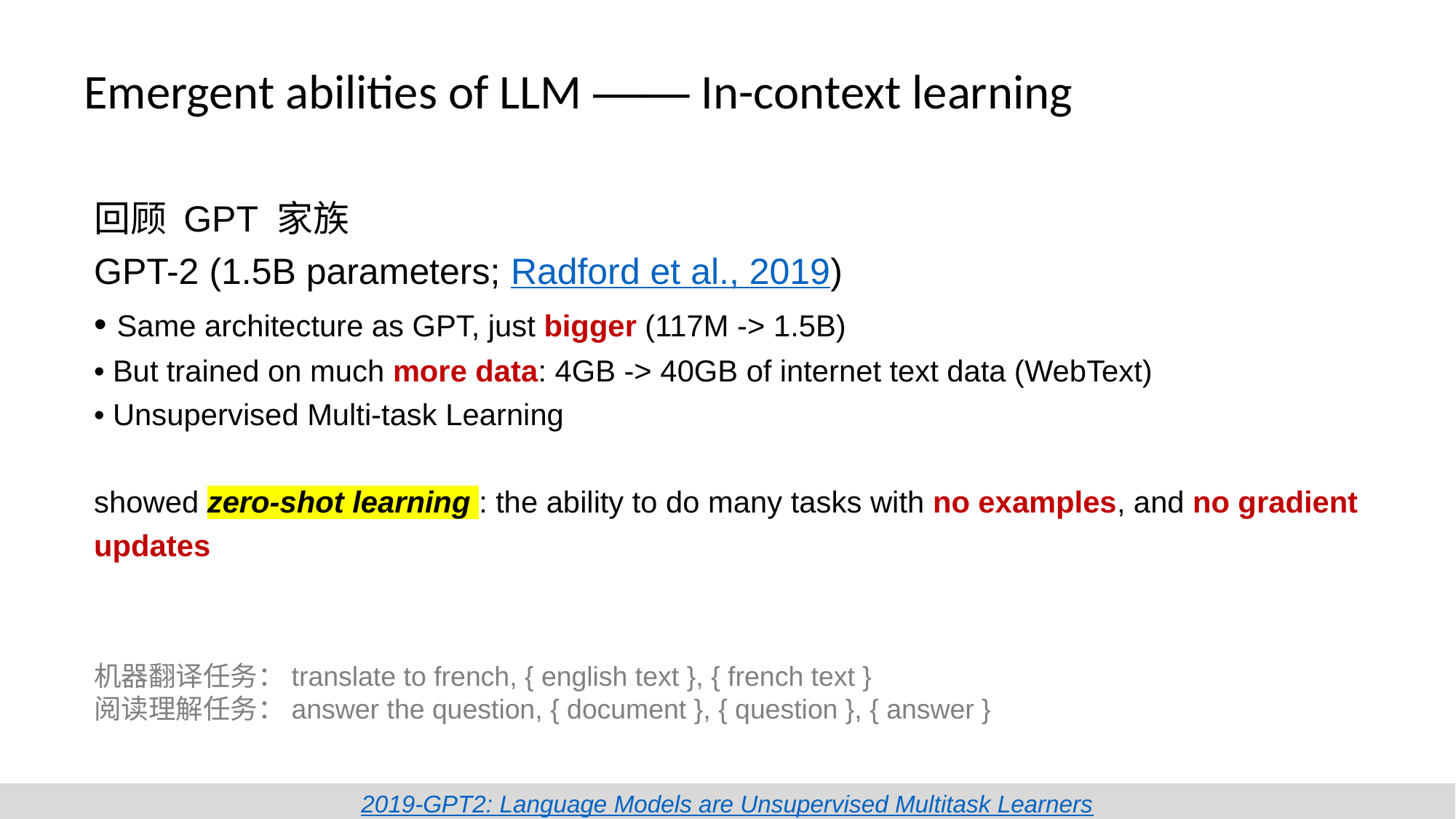

Emergent abilities of LLM —— In-context learning
回顾 GPT 家族
GPT-2 (1.5B parameters; Radford et al., 2019)
• Same architecture as GPT, just bigger (117M -> 1.5B)
• But trained on much more data: 4GB -> 40GB of internet text data (WebText)
• Unsupervised Multi-task Learning

showed zero-shot learning : the ability to do many tasks with no examples, and no gradient updates

机器翻译任务：translate to french, { english text }, { french text }
阅读理解任务：answer the question, { document }, { question }, { answer }
2019-GPT2: Language Models are Unsupervised Multitask Learners